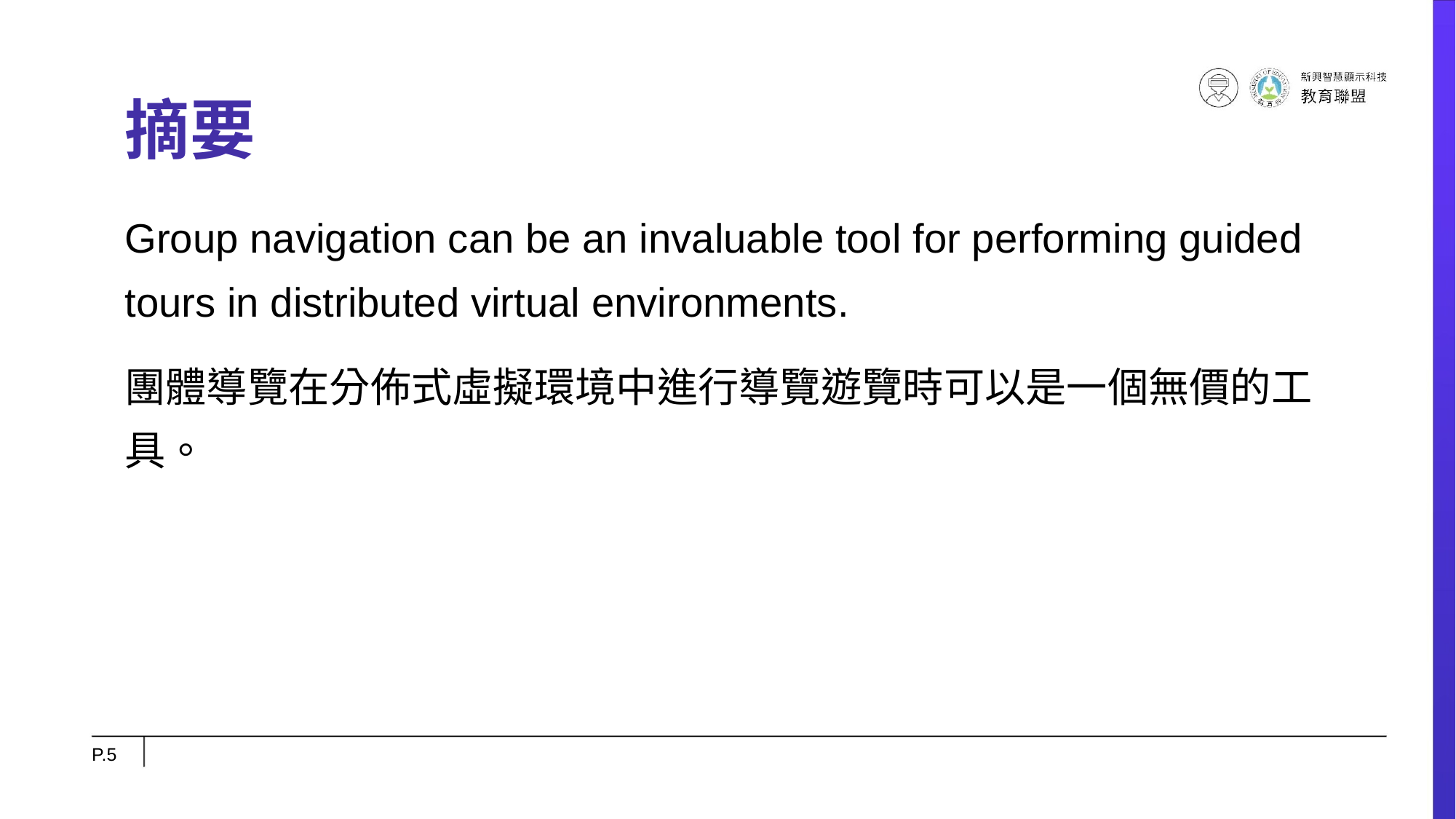

# 摘要
Group navigation can be an invaluable tool for performing guided tours in distributed virtual environments.
團體導覽在分佈式虛擬環境中進行導覽遊覽時可以是一個無價的工具。
P.5